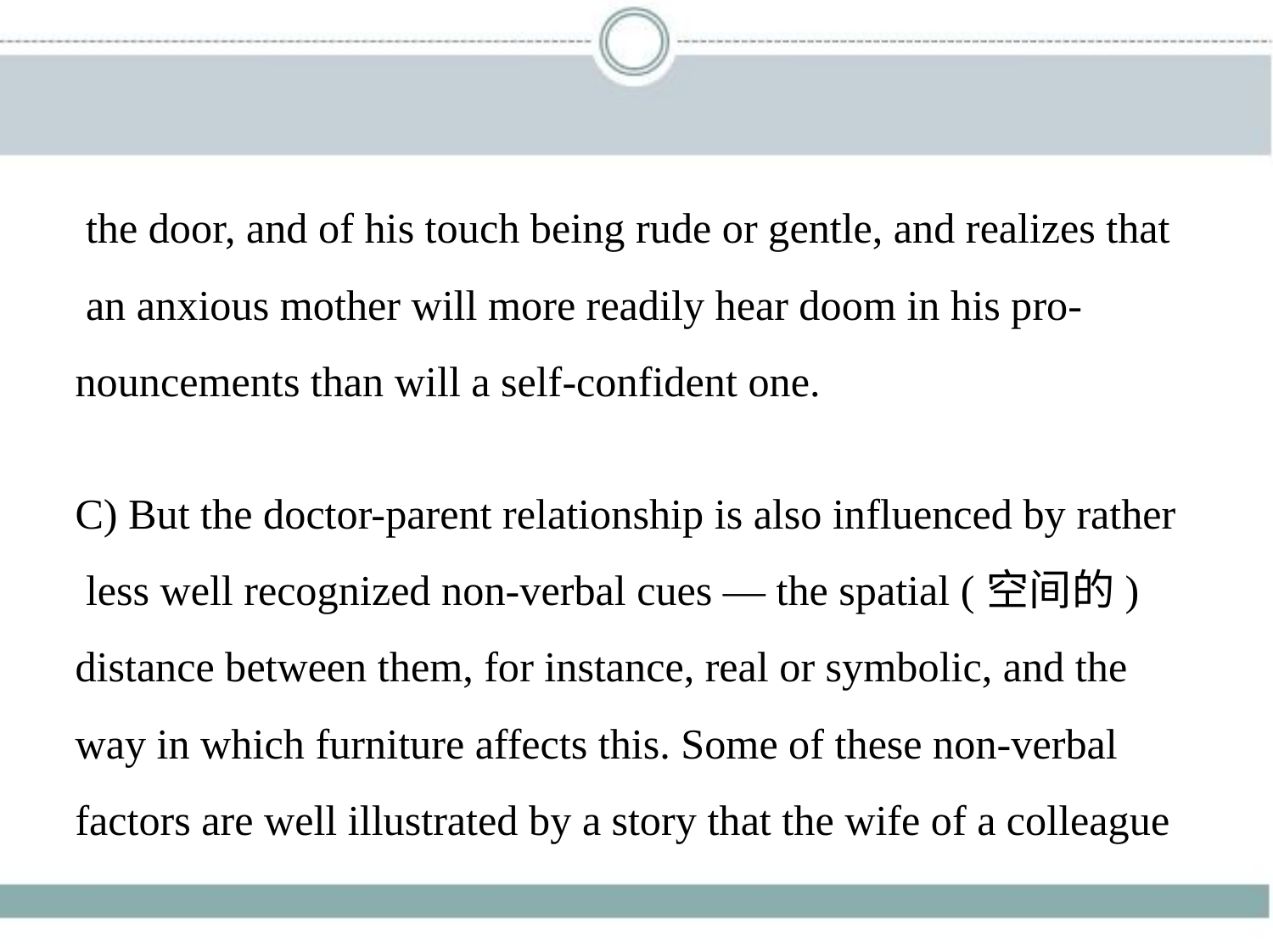

the door, and of his touch being rude or gentle, and realizes that
 an anxious mother will more readily hear doom in his pro-
nouncements than will a self-confident one.
C) But the doctor-parent relationship is also influenced by rather
 less well recognized non-verbal cues — the spatial (空间的)
distance between them, for instance, real or symbolic, and the
way in which furniture affects this. Some of these non-verbal
factors are well illustrated by a story that the wife of a colleague